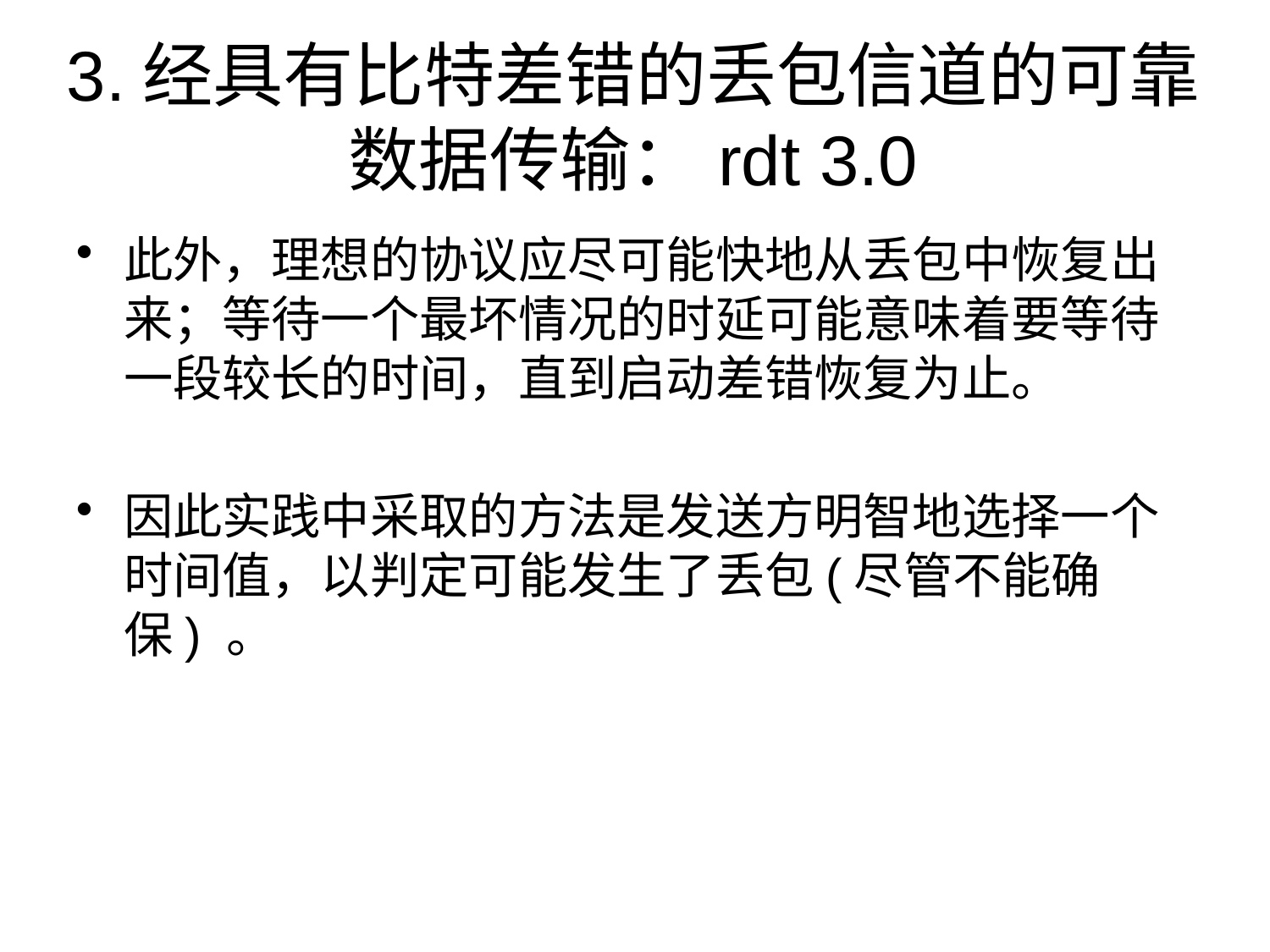

# 3.经具有比特差错的丢包信道的可靠数据传输：rdt 3.0
此外，理想的协议应尽可能快地从丢包中恢复出来；等待一个最坏情况的时延可能意味着要等待一段较长的时间，直到启动差错恢复为止。

因此实践中采取的方法是发送方明智地选择一个时间值，以判定可能发生了丢包(尽管不能确保) 。